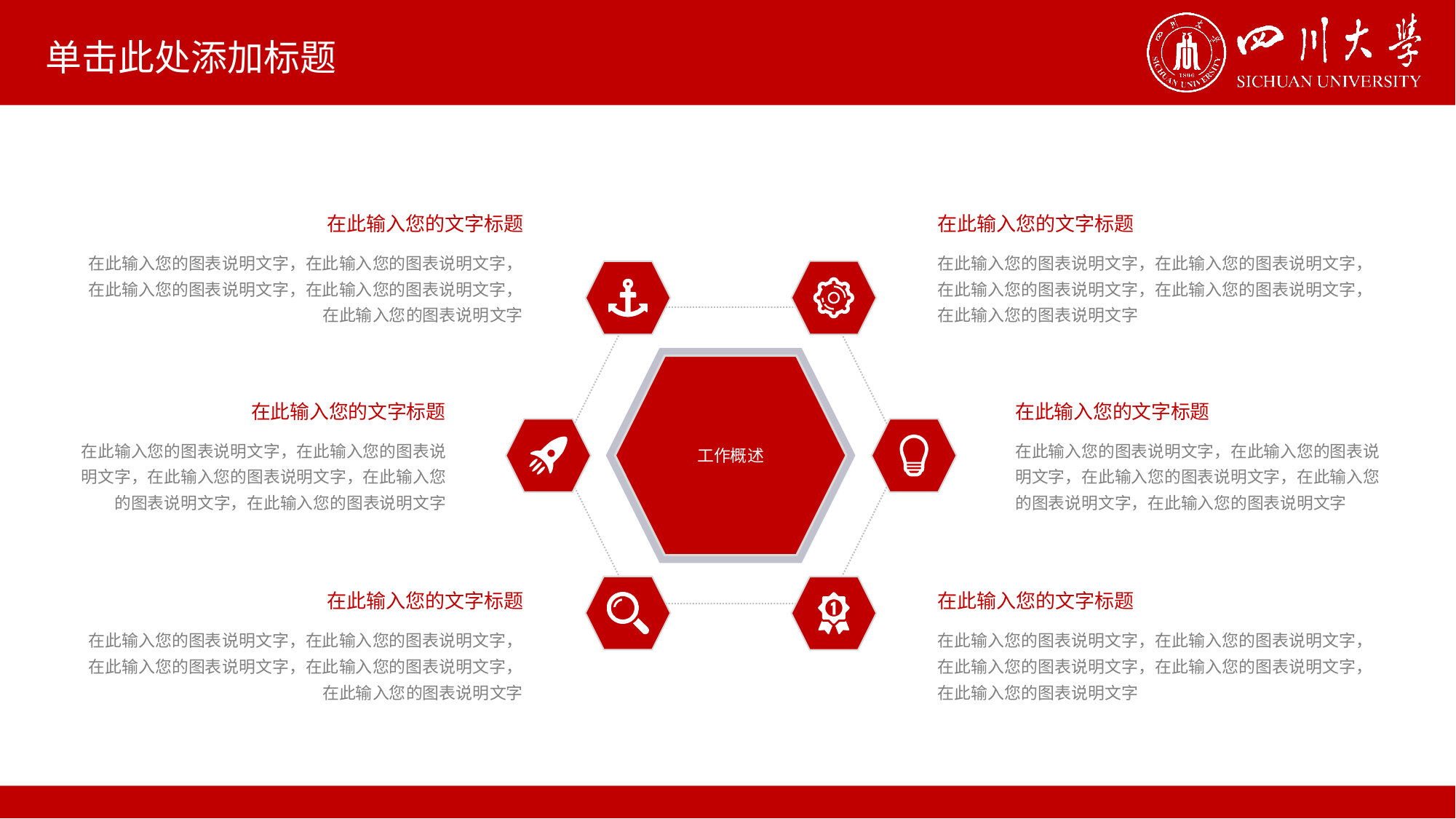

# 单击此处添加标题
在此输入您的文字标题
在此输入您的图表说明文字，在此输入您的图表说明文字，在此输入您的图表说明文字，在此输入您的图表说明文字，在此输入您的图表说明文字
在此输入您的文字标题
在此输入您的图表说明文字，在此输入您的图表说明文字，在此输入您的图表说明文字，在此输入您的图表说明文字，在此输入您的图表说明文字

工作概述
在此输入您的文字标题
在此输入您的图表说明文字，在此输入您的图表说明文字，在此输入您的图表说明文字，在此输入您的图表说明文字，在此输入您的图表说明文字
在此输入您的文字标题
在此输入您的图表说明文字，在此输入您的图表说明文字，在此输入您的图表说明文字，在此输入您的图表说明文字，在此输入您的图表说明文字

在此输入您的文字标题
在此输入您的图表说明文字，在此输入您的图表说明文字，在此输入您的图表说明文字，在此输入您的图表说明文字，在此输入您的图表说明文字
在此输入您的文字标题
在此输入您的图表说明文字，在此输入您的图表说明文字，在此输入您的图表说明文字，在此输入您的图表说明文字，在此输入您的图表说明文字